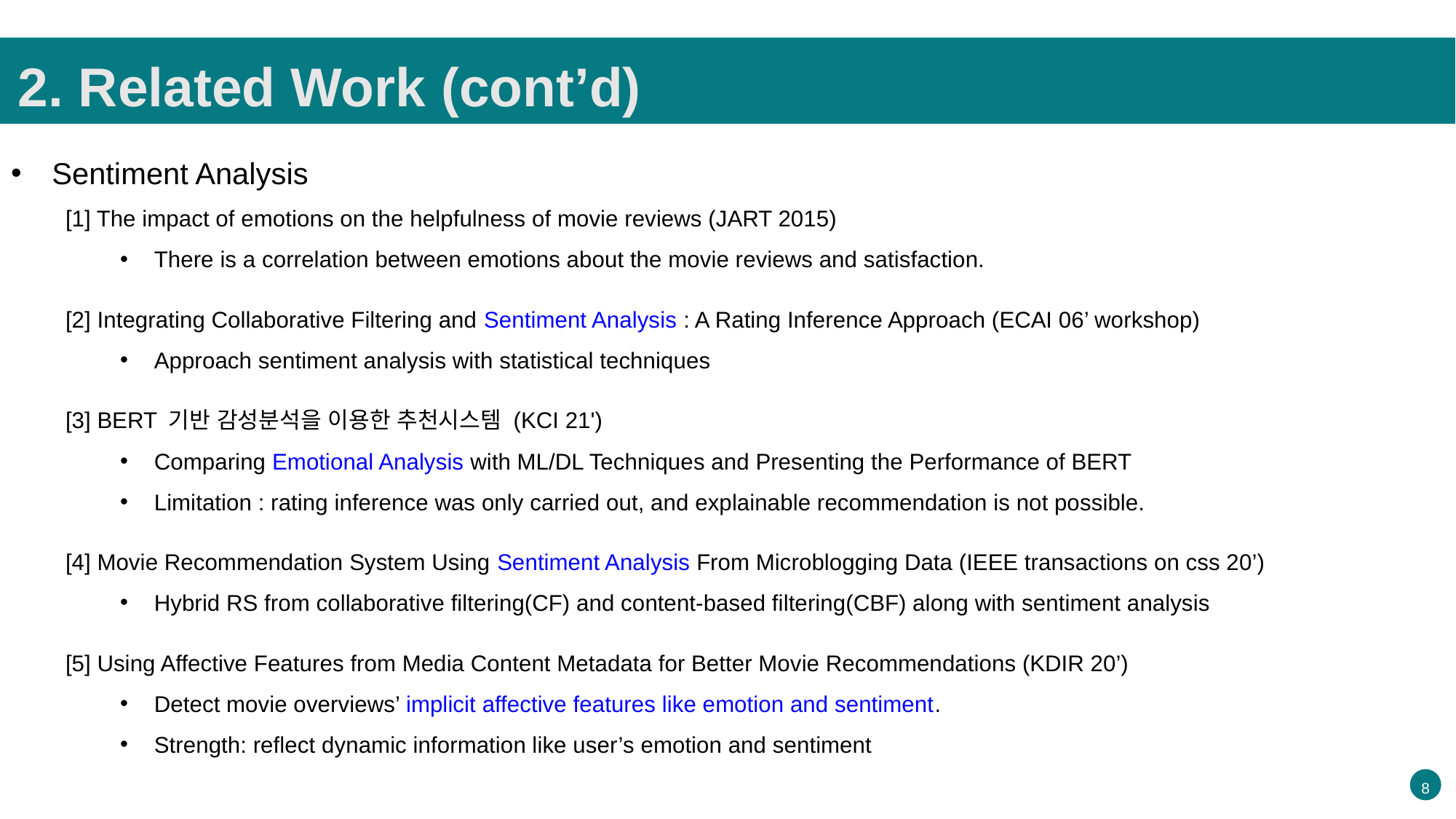

2. Related Work (cont’d)

Sentiment Analysis
[1] The impact of emotions on the helpfulness of movie reviews (JART 2015)
There is a correlation between emotions about the movie reviews and satisfaction.

[2] Integrating Collaborative Filtering and Sentiment Analysis : A Rating Inference Approach (ECAI 06’ workshop)
Approach sentiment analysis with statistical techniques

[3] BERT 기반 감성분석을 이용한 추천시스템 (KCI 21')
Comparing Emotional Analysis with ML/DL Techniques and Presenting the Performance of BERT
Limitation : rating inference was only carried out, and explainable recommendation is not possible.

[4] Movie Recommendation System Using Sentiment Analysis From Microblogging Data (IEEE transactions on css 20’)
Hybrid RS from collaborative filtering(CF) and content-based filtering(CBF) along with sentiment analysis

[5] Using Affective Features from Media Content Metadata for Better Movie Recommendations (KDIR 20’)
Detect movie overviews’ implicit affective features like emotion and sentiment.
Strength: reflect dynamic information like user’s emotion and sentiment